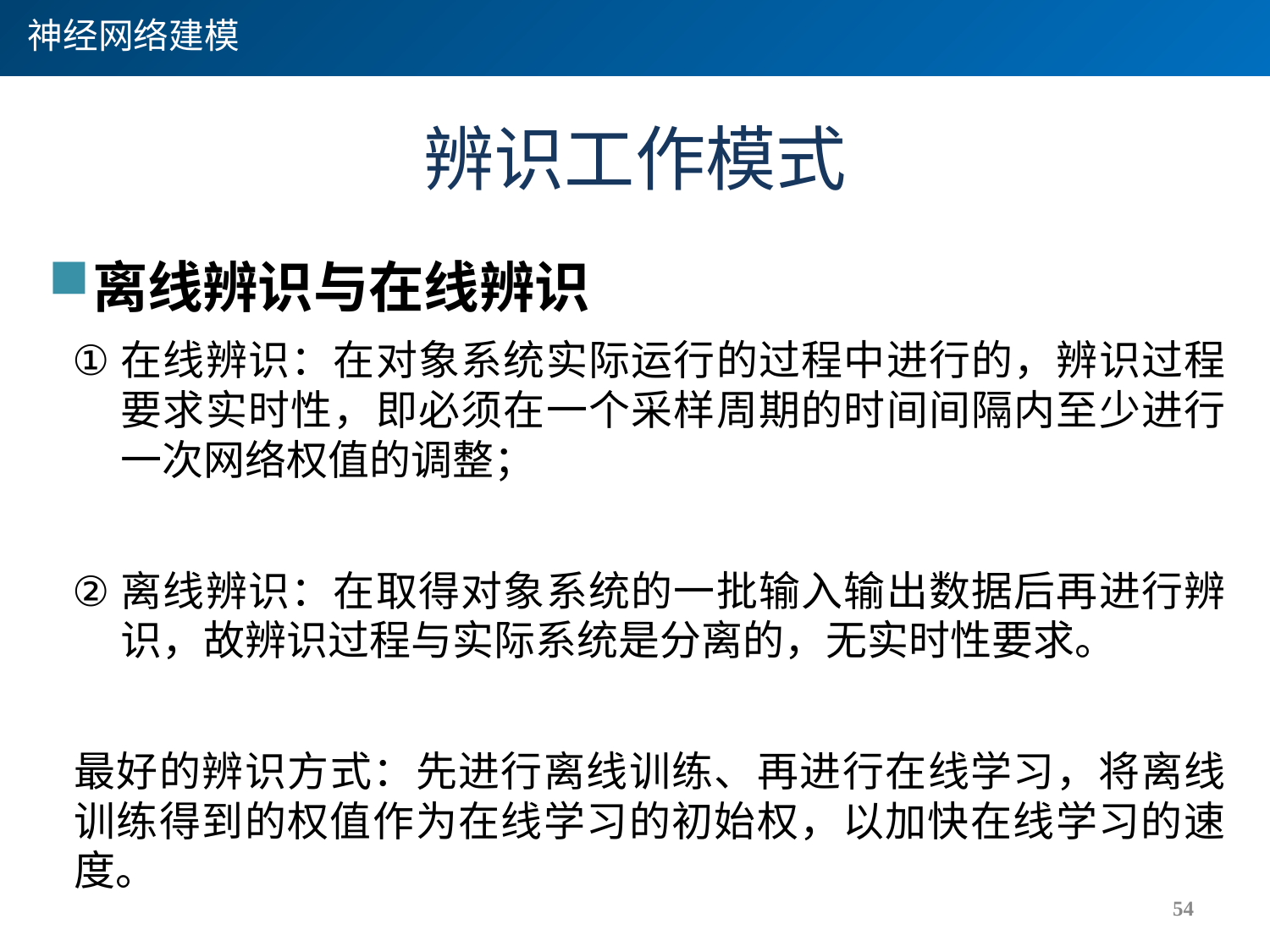

神经网络建模

# 辨识工作模式
离线辨识与在线辨识
在线辨识：在对象系统实际运行的过程中进行的，辨识过程要求实时性，即必须在一个采样周期的时间间隔内至少进行一次网络权值的调整；

离线辨识：在取得对象系统的一批输入输出数据后再进行辨识，故辨识过程与实际系统是分离的，无实时性要求。

最好的辨识方式：先进行离线训练、再进行在线学习，将离线训练得到的权值作为在线学习的初始权，以加快在线学习的速度。

54